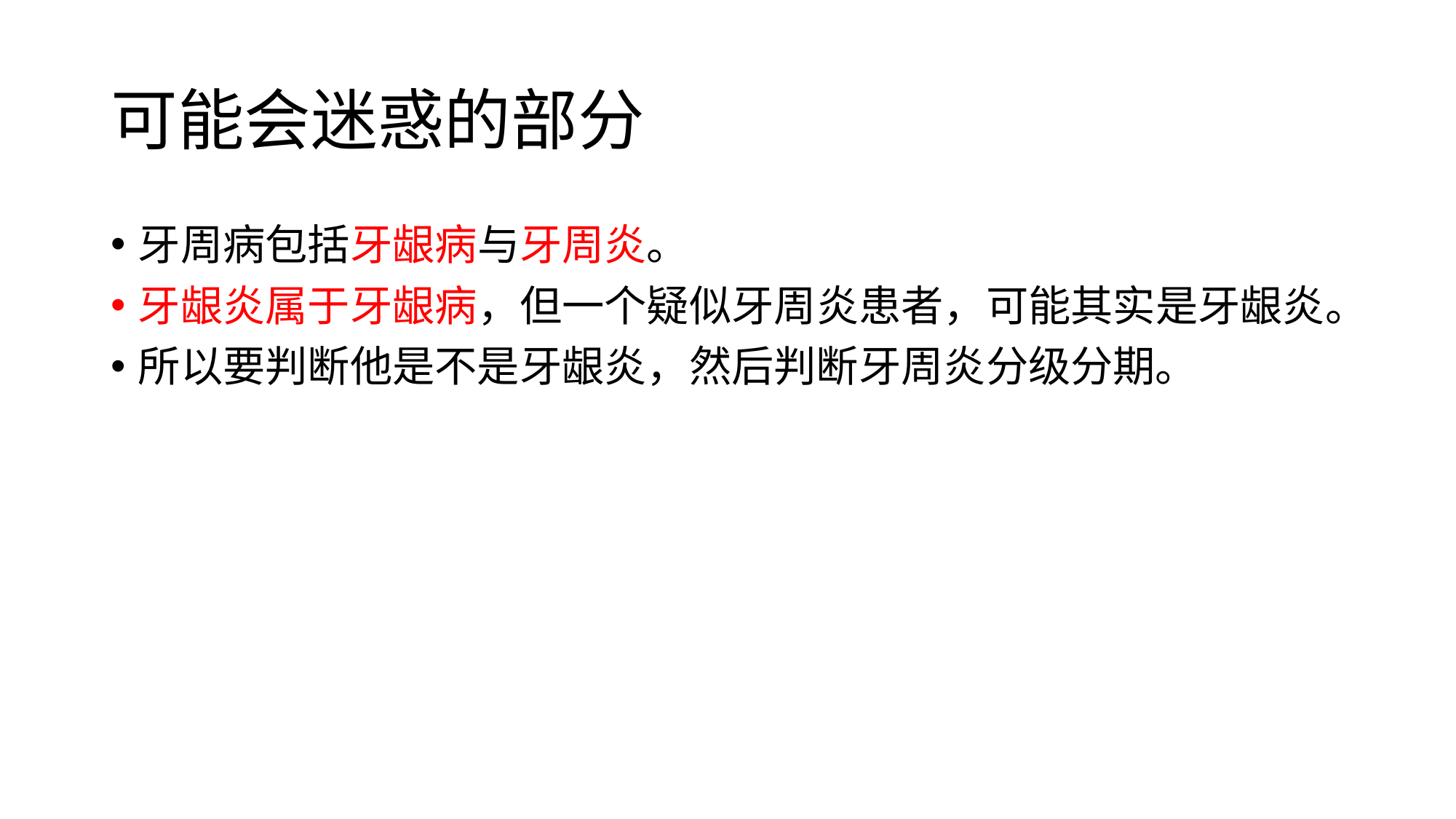

# 可能会迷惑的部分
牙周病包括牙龈病与牙周炎。
牙龈炎属于牙龈病，但一个疑似牙周炎患者，可能其实是牙龈炎。
所以要判断他是不是牙龈炎，然后判断牙周炎分级分期。